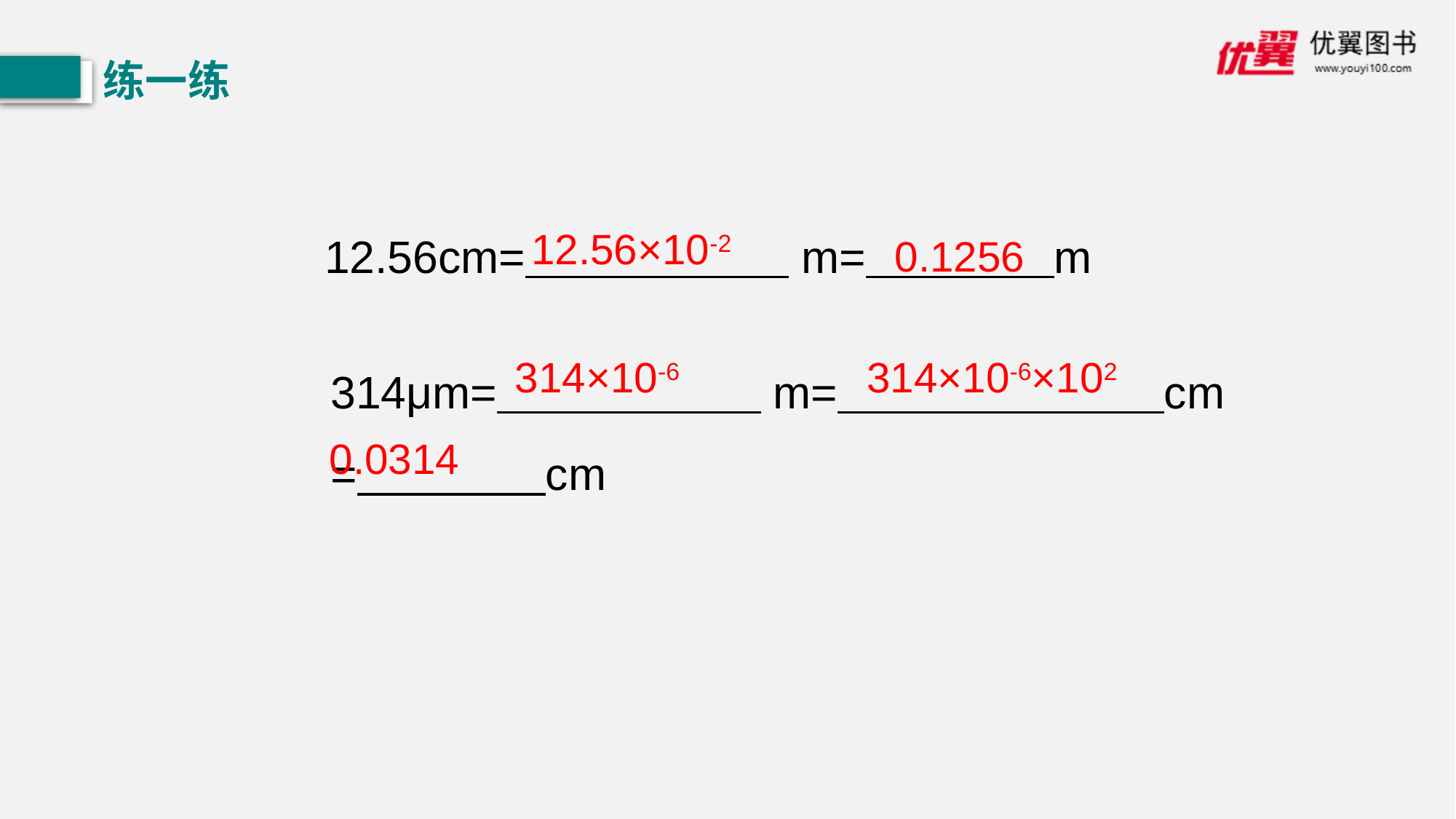

练一练

12.56×10-2
12.56cm=                      m=               m
0.1256
314μm=                      m=                          cm
=               cm
314×10-6
314×10-6×102
0.0314